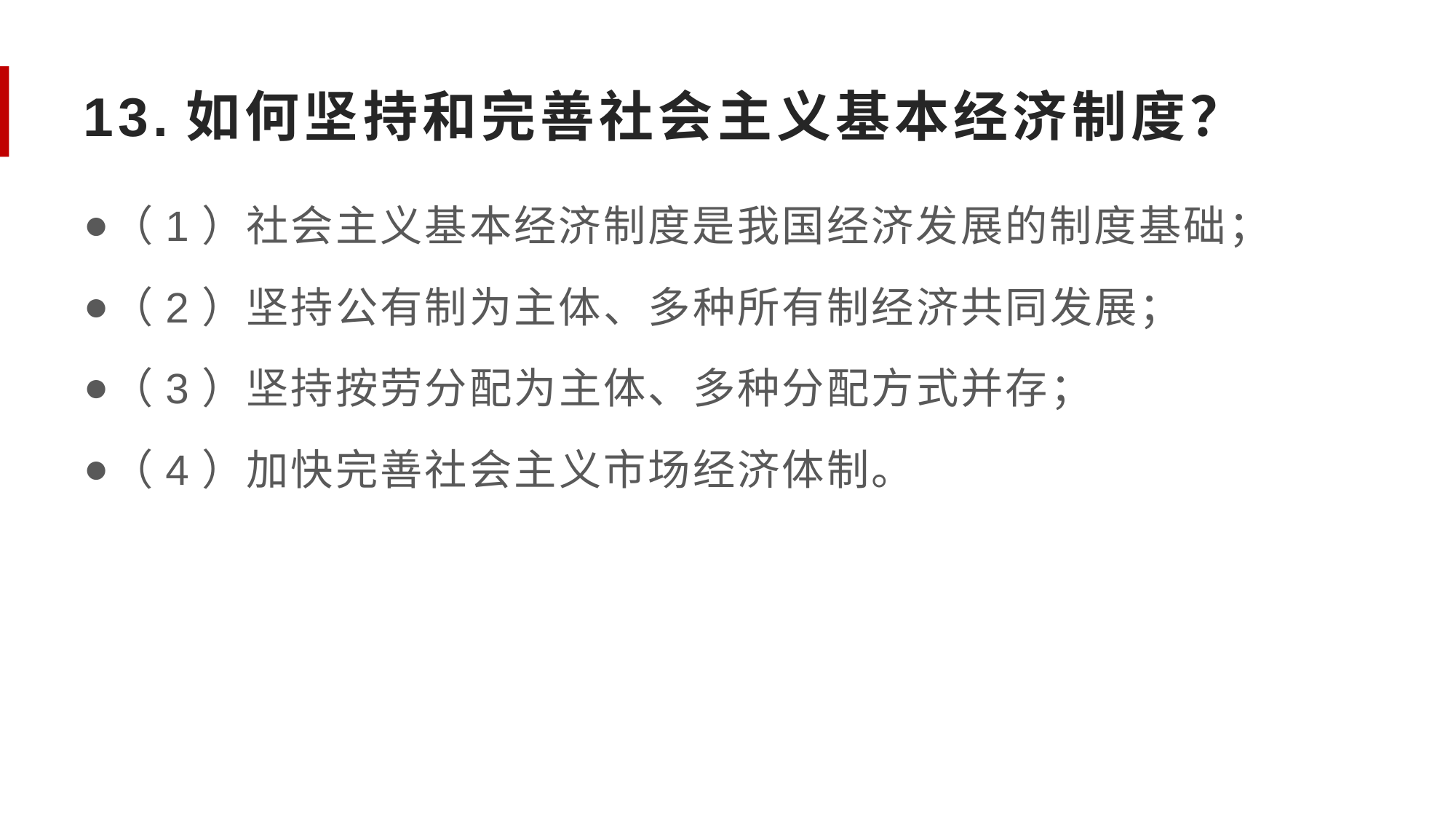

# 13.如何坚持和完善社会主义基本经济制度？
（1）社会主义基本经济制度是我国经济发展的制度基础；
（2）坚持公有制为主体、多种所有制经济共同发展；
（3）坚持按劳分配为主体、多种分配方式并存；
（4）加快完善社会主义市场经济体制。